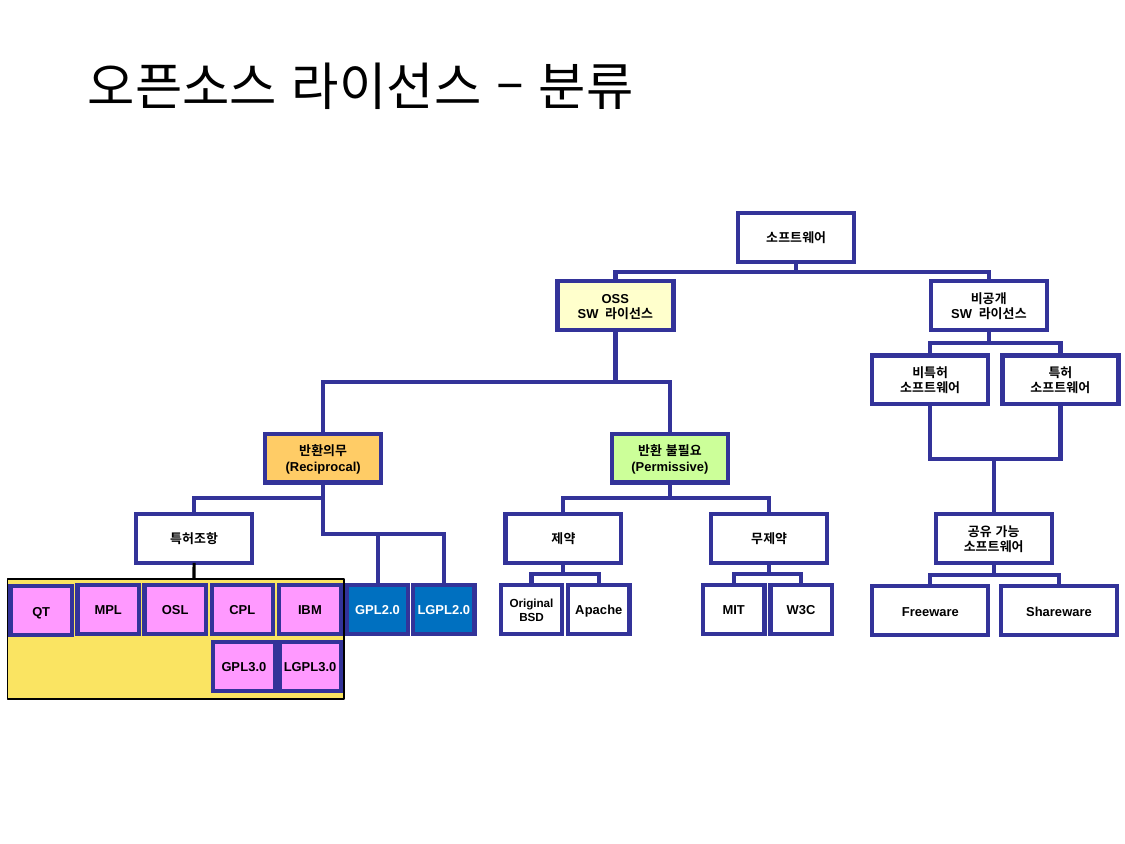

# 오픈소스 라이선스 – 분류
소프트웨어
OSS
SW 라이선스
비공개
SW 라이선스
비특허
소프트웨어
특허
소프트웨어
반환의무
(Reciprocal)
반환 불필요
(Permissive)
특허조항
제약
무제약
공유 가능
소프트웨어

MPL
OSL
CPL
IBM
GPL2.0
LGPL2.0
Original
BSD
Apache
MIT
W3C
QT
Freeware
Shareware
GPL3.0
LGPL3.0